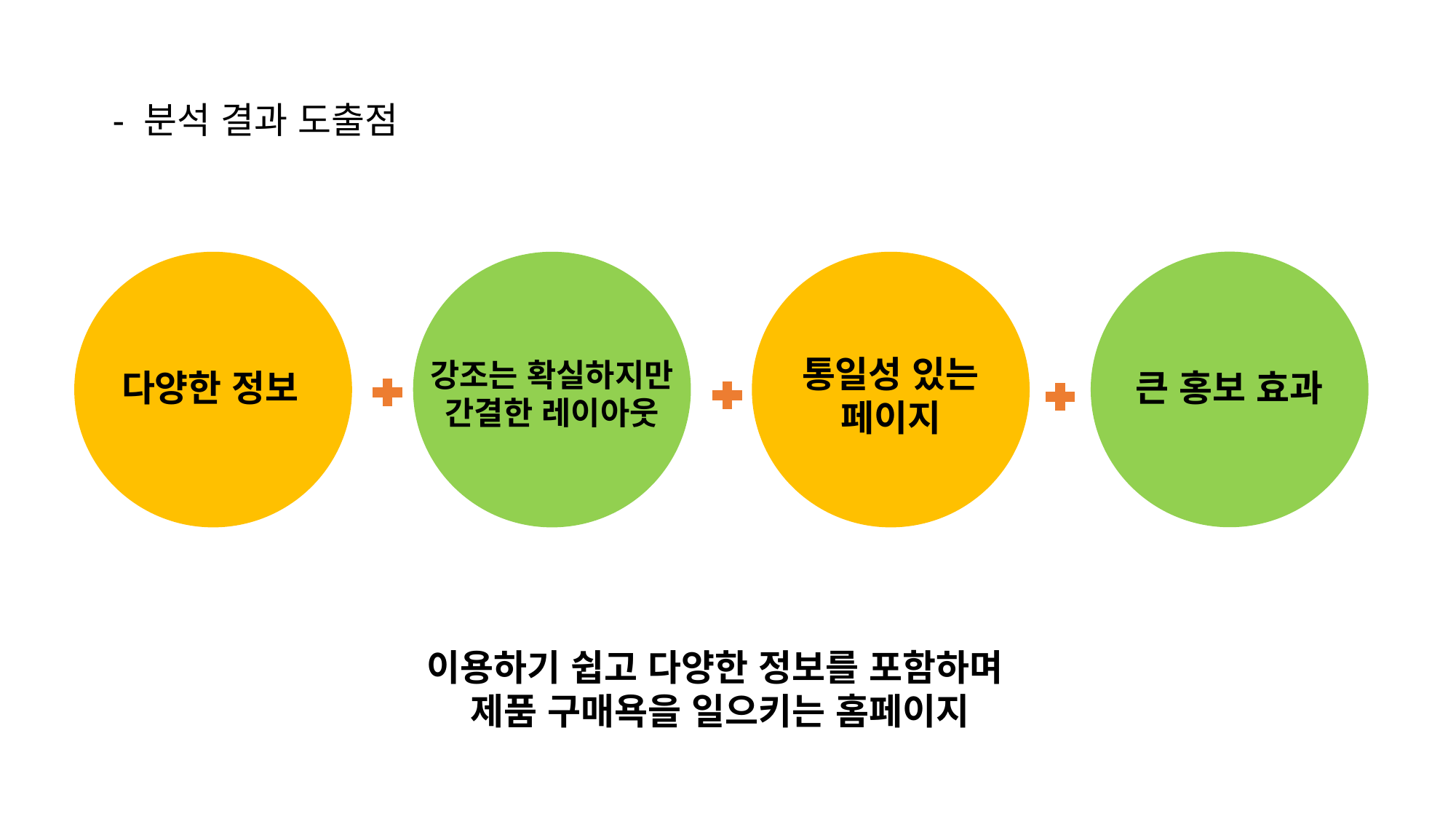

- 분석 결과 도출점

통일성 있는
페이지
강조는 확실하지만
간결한 레이아웃
큰 홍보 효과
다양한 정보

이용하기 쉽고 다양한 정보를 포함하며
제품 구매욕을 일으키는 홈페이지